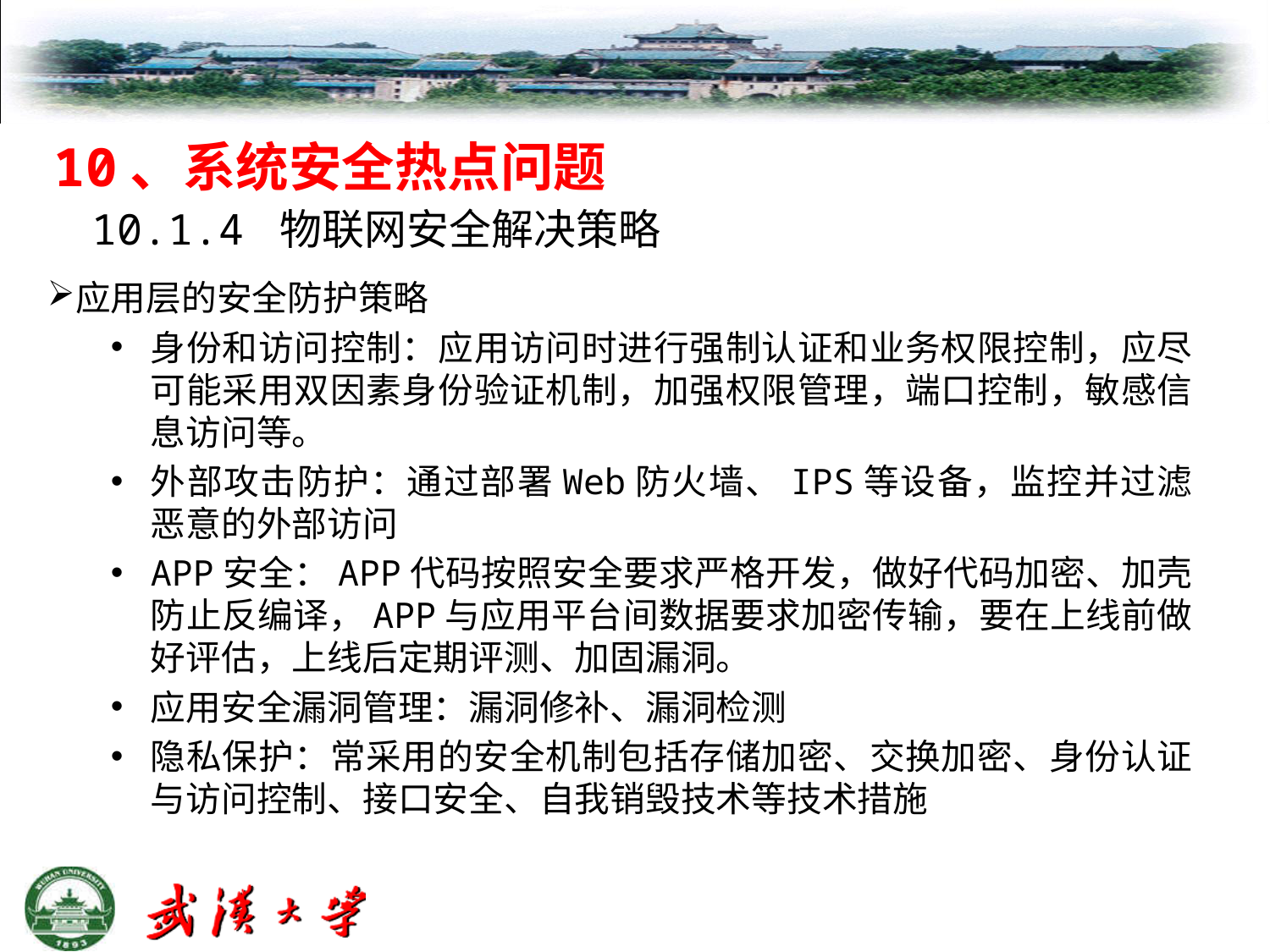

10、系统安全热点问题
10.1.4 物联网安全解决策略
应用层的安全防护策略
身份和访问控制：应用访问时进行强制认证和业务权限控制，应尽可能采用双因素身份验证机制，加强权限管理，端口控制，敏感信息访问等。
外部攻击防护：通过部署Web防火墙、IPS等设备，监控并过滤恶意的外部访问
APP安全：APP代码按照安全要求严格开发，做好代码加密、加壳防止反编译，APP与应用平台间数据要求加密传输，要在上线前做好评估，上线后定期评测、加固漏洞。
应用安全漏洞管理：漏洞修补、漏洞检测
隐私保护：常采用的安全机制包括存储加密、交换加密、身份认证与访问控制、接口安全、自我销毁技术等技术措施